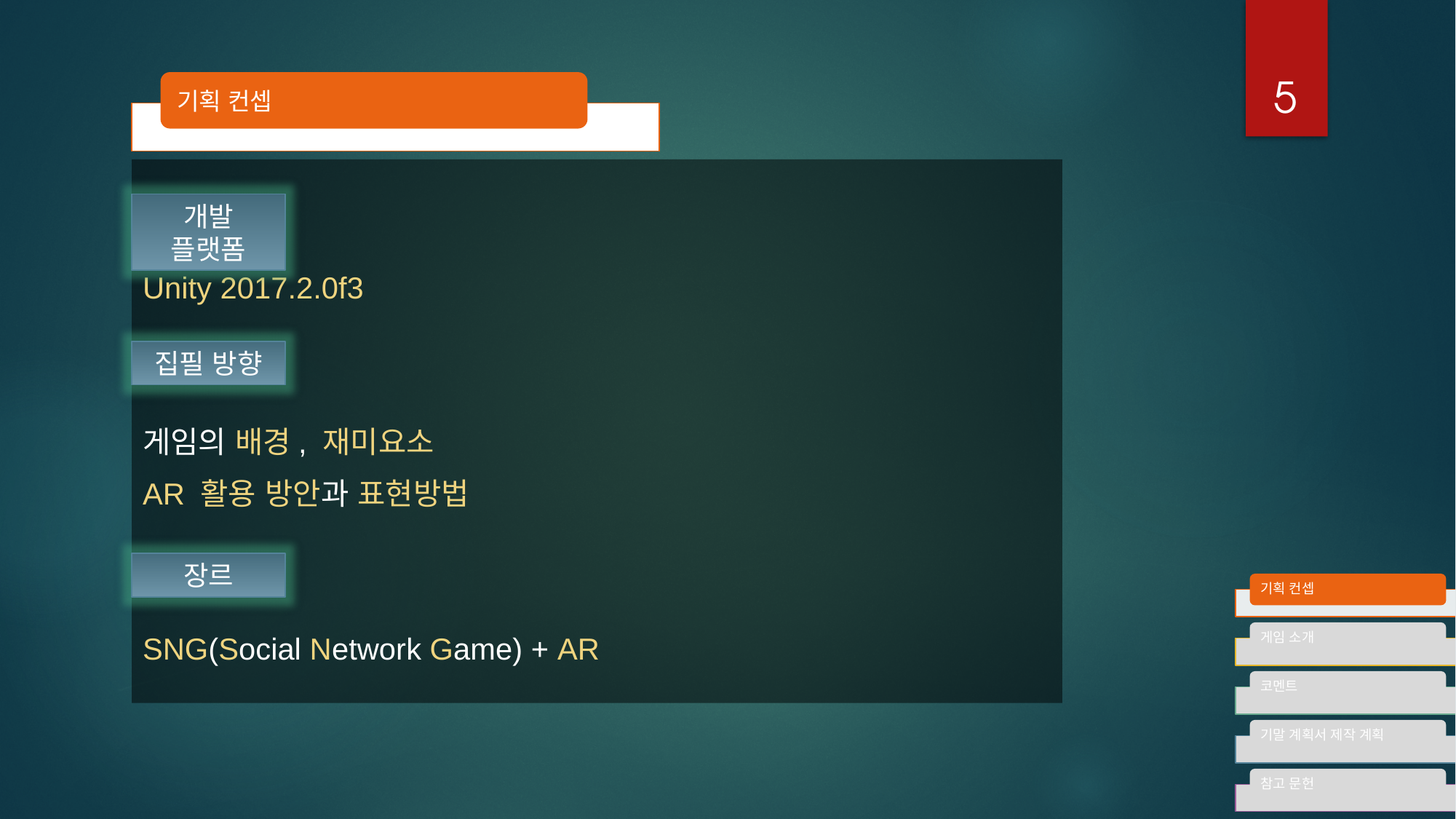

5

기획 컨셉

Unity 2017.2.0f3

게임의 배경, 재미요소
AR 활용 방안과 표현방법

SNG(Social Network Game) + AR
개발 플랫폼
집필 방향
장르
기획 컨셉
게임 소개
코멘트
기말 계획서 제작 계획
참고 문헌